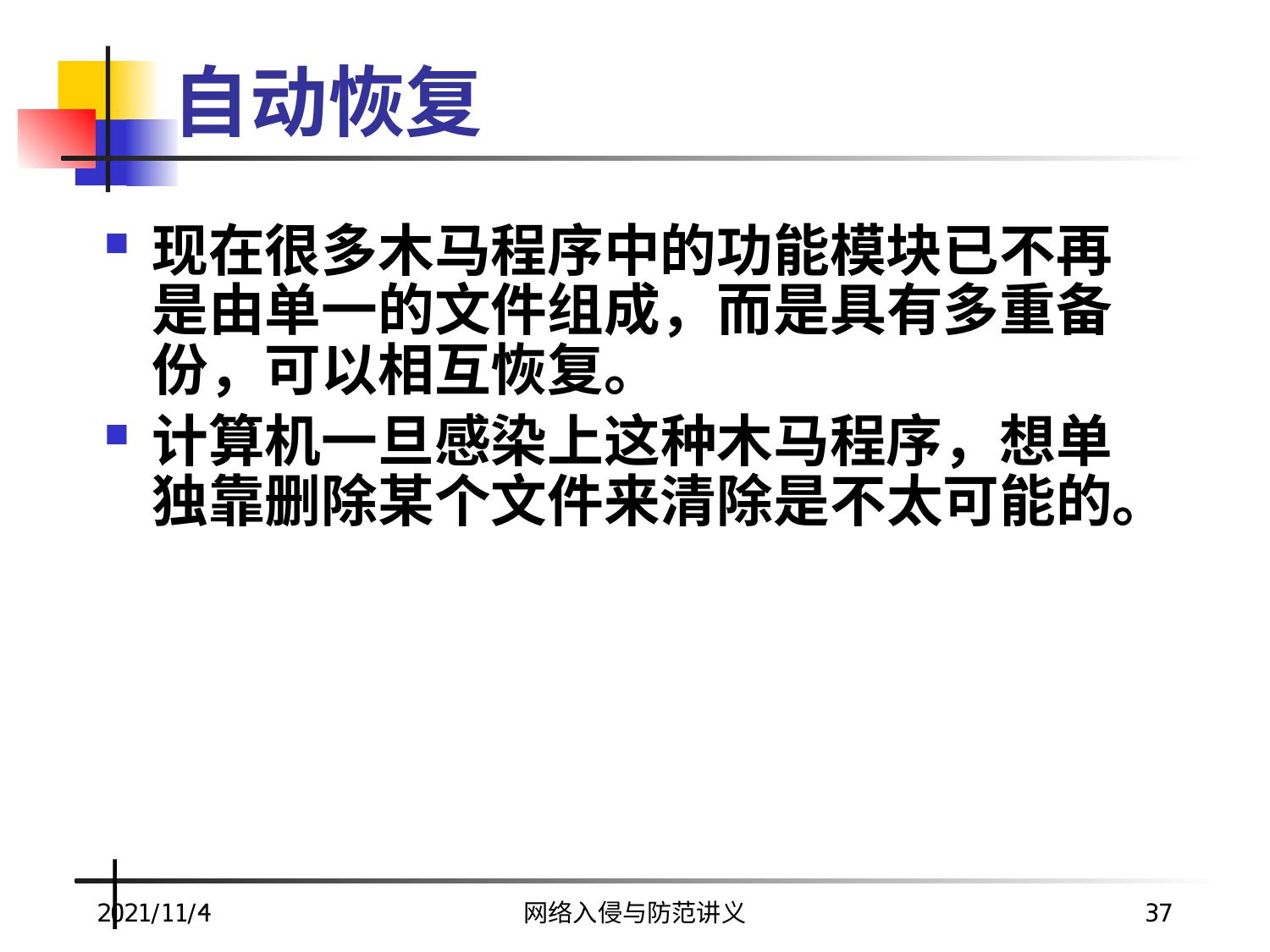

# 自动恢复
现在很多木马程序中的功能模块已不再是由单一的文件组成，而是具有多重备份，可以相互恢复。
计算机一旦感染上这种木马程序，想单独靠删除某个文件来清除是不太可能的。
2021/11/4
网络入侵与防范讲义
37